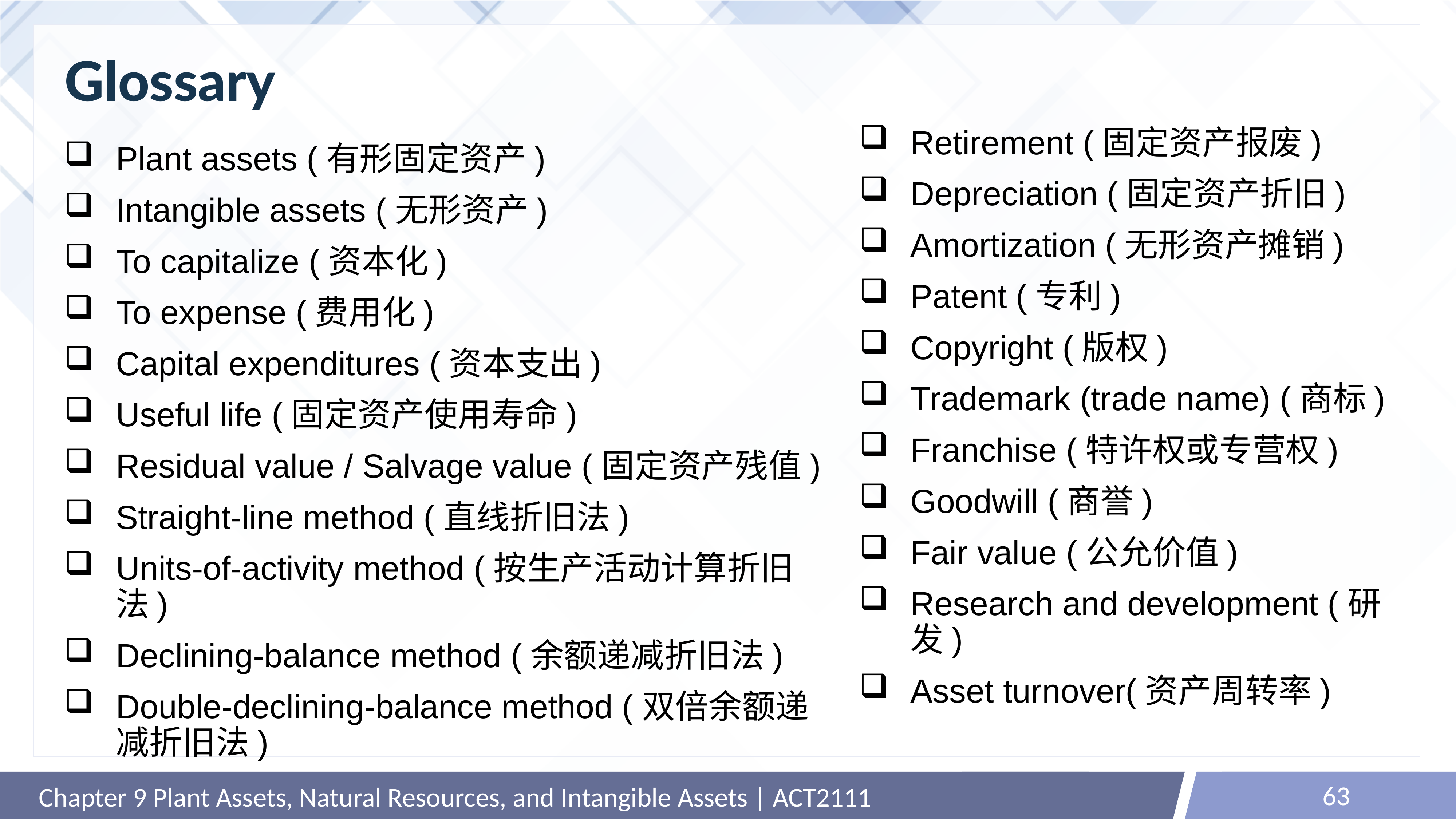

# Glossary
Retirement (固定资产报废)
Depreciation (固定资产折旧)
Amortization (无形资产摊销)
Patent (专利)
Copyright (版权)
Trademark (trade name) (商标)
Franchise (特许权或专营权)
Goodwill (商誉)
Fair value (公允价值)
Research and development (研发)
Asset turnover(资产周转率)
Plant assets (有形固定资产)
Intangible assets (无形资产)
To capitalize (资本化)
To expense (费用化)
Capital expenditures (资本支出)
Useful life (固定资产使用寿命)
Residual value / Salvage value (固定资产残值)
Straight-line method (直线折旧法)
Units-of-activity method (按生产活动计算折旧法)
Declining-balance method (余额递减折旧法)
Double-declining-balance method (双倍余额递减折旧法)

63
Chapter 9 Plant Assets, Natural Resources, and Intangible Assets | ACT2111